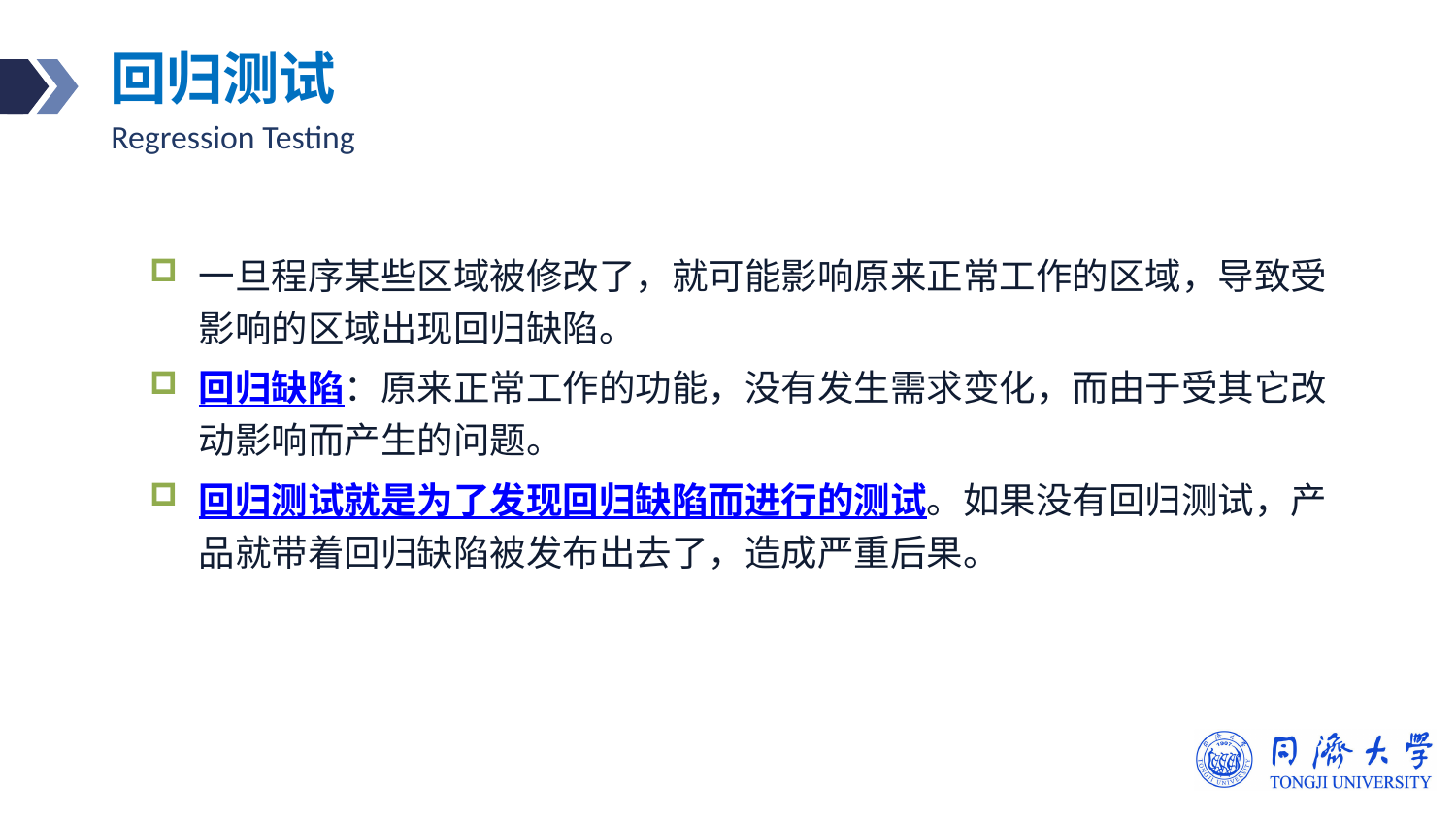

# 回归测试
Regression Testing
一旦程序某些区域被修改了，就可能影响原来正常工作的区域，导致受影响的区域出现回归缺陷。
回归缺陷：原来正常工作的功能，没有发生需求变化，而由于受其它改动影响而产生的问题。
回归测试就是为了发现回归缺陷而进行的测试。如果没有回归测试，产品就带着回归缺陷被发布出去了，造成严重后果。